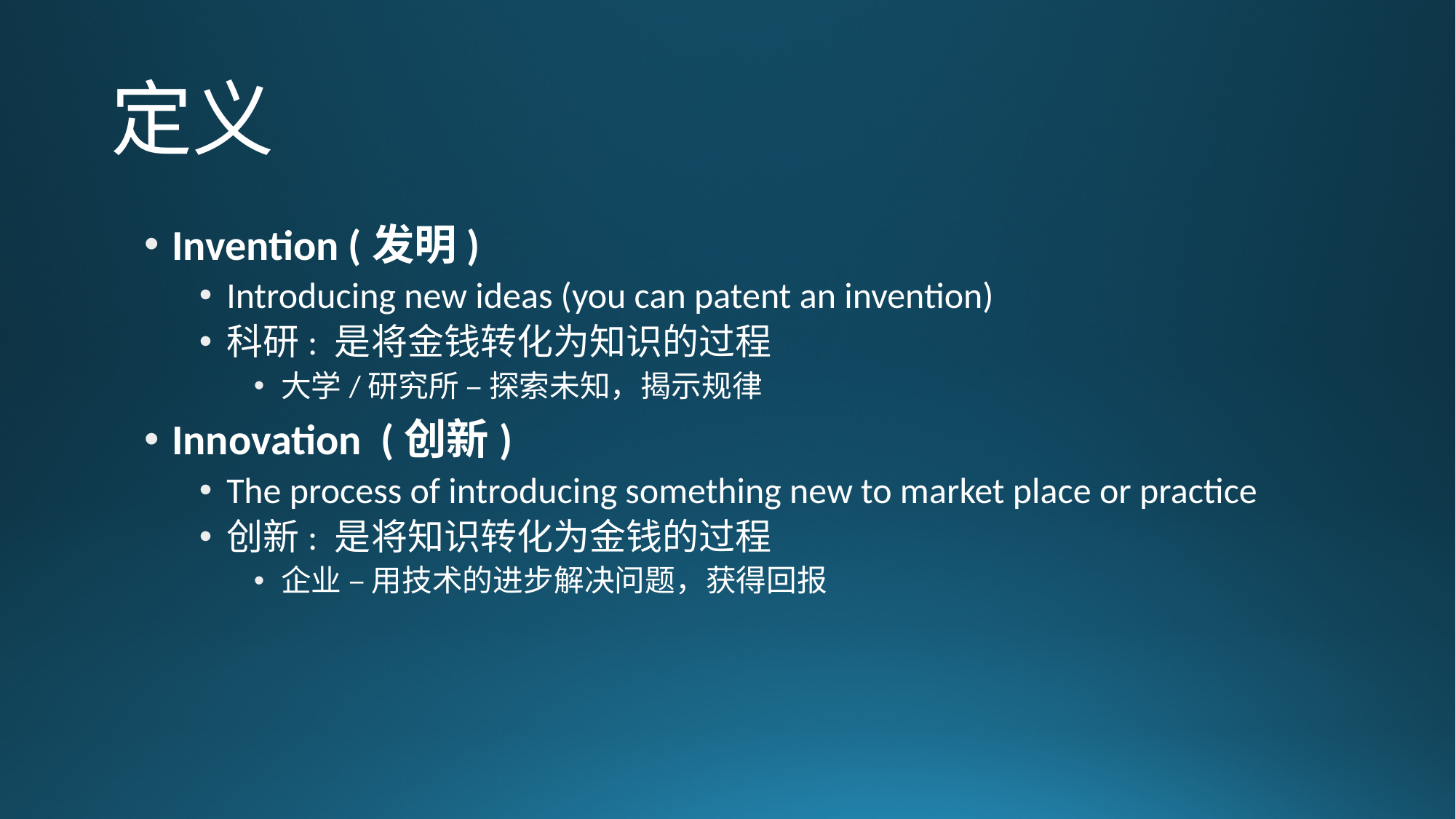

# 定义
Invention (发明)
Introducing new ideas (you can patent an invention)
科研: 是将金钱转化为知识的过程
大学/研究所 – 探索未知，揭示规律
Innovation  (创新)
The process of introducing something new to market place or practice
创新: 是将知识转化为金钱的过程
企业 – 用技术的进步解决问题，获得回报